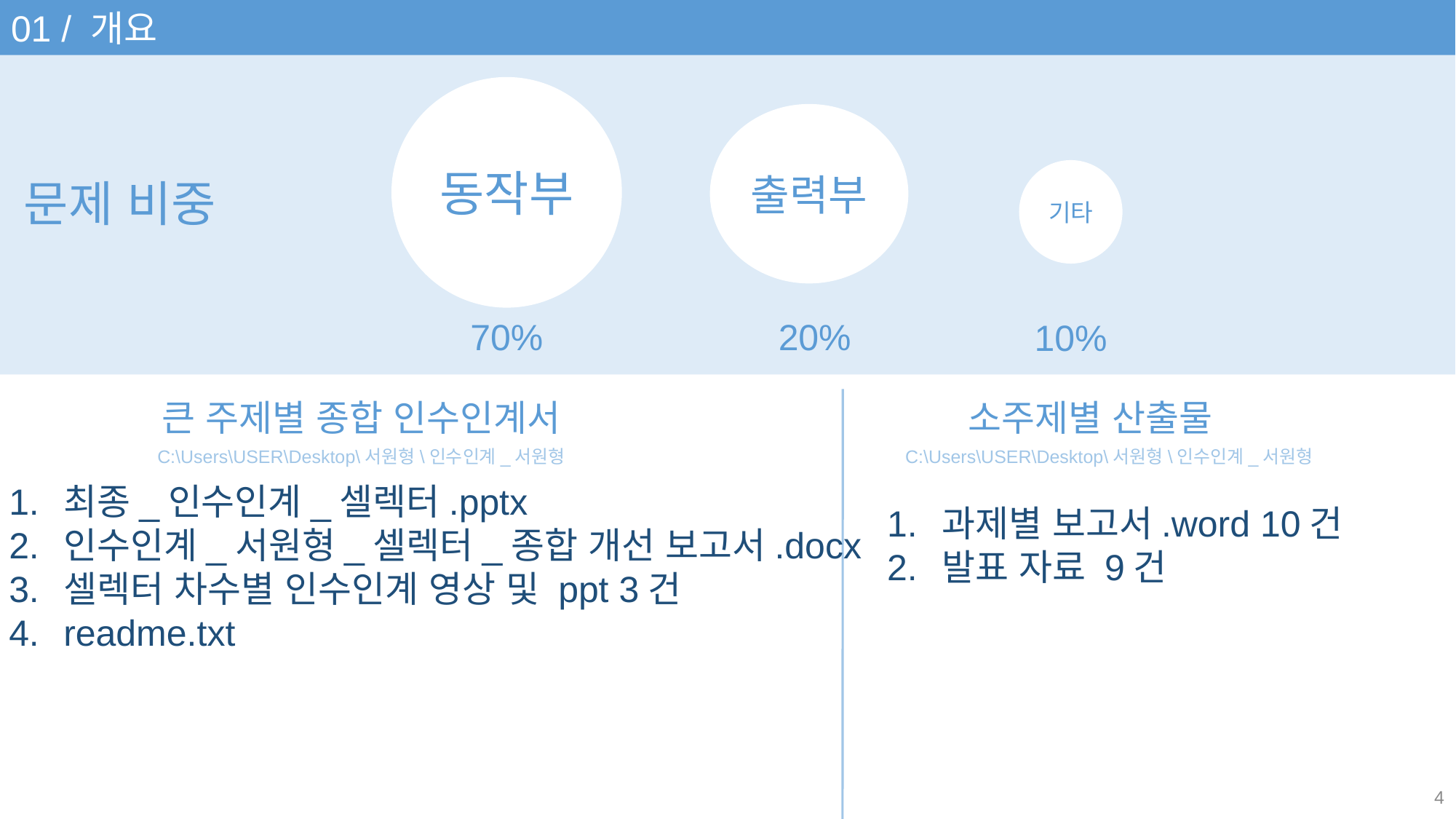

01 / 개요

동작부
출력부
기타
문제 비중
20%
70%
10%
큰 주제별 종합 인수인계서
소주제별 산출물
C:\Users\USER\Desktop\서원형\인수인계_서원형
C:\Users\USER\Desktop\서원형\인수인계_서원형
최종_인수인계_셀렉터.pptx
인수인계_서원형_셀렉터_종합 개선 보고서.docx
셀렉터 차수별 인수인계 영상 및 ppt 3건
readme.txt
과제별 보고서.word 10건
발표 자료 9건

4